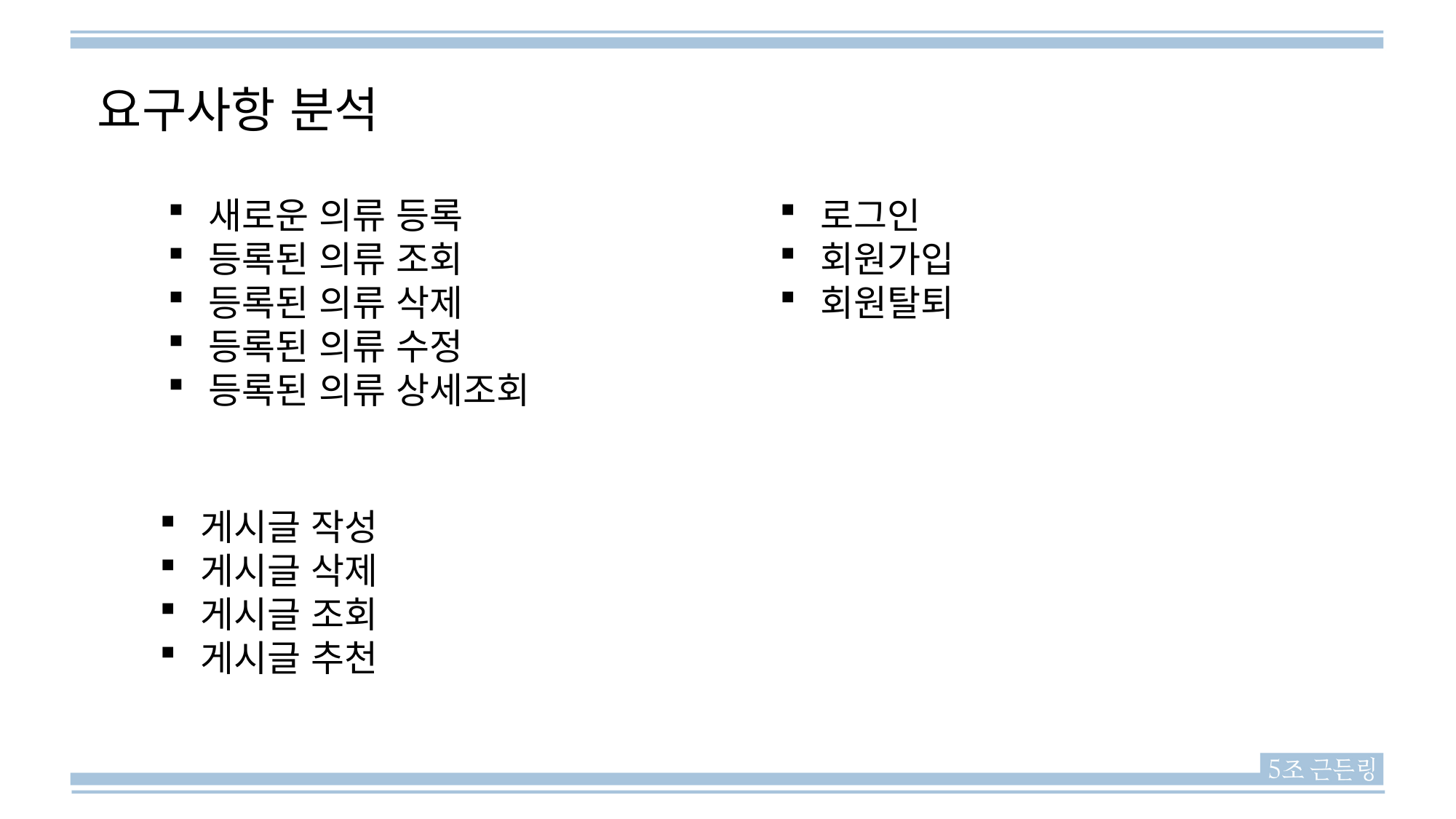

요구사항 분석
새로운 의류 등록
등록된 의류 조회
등록된 의류 삭제
등록된 의류 수정
등록된 의류 상세조회
로그인
회원가입
회원탈퇴
게시글 작성
게시글 삭제
게시글 조회
게시글 추천